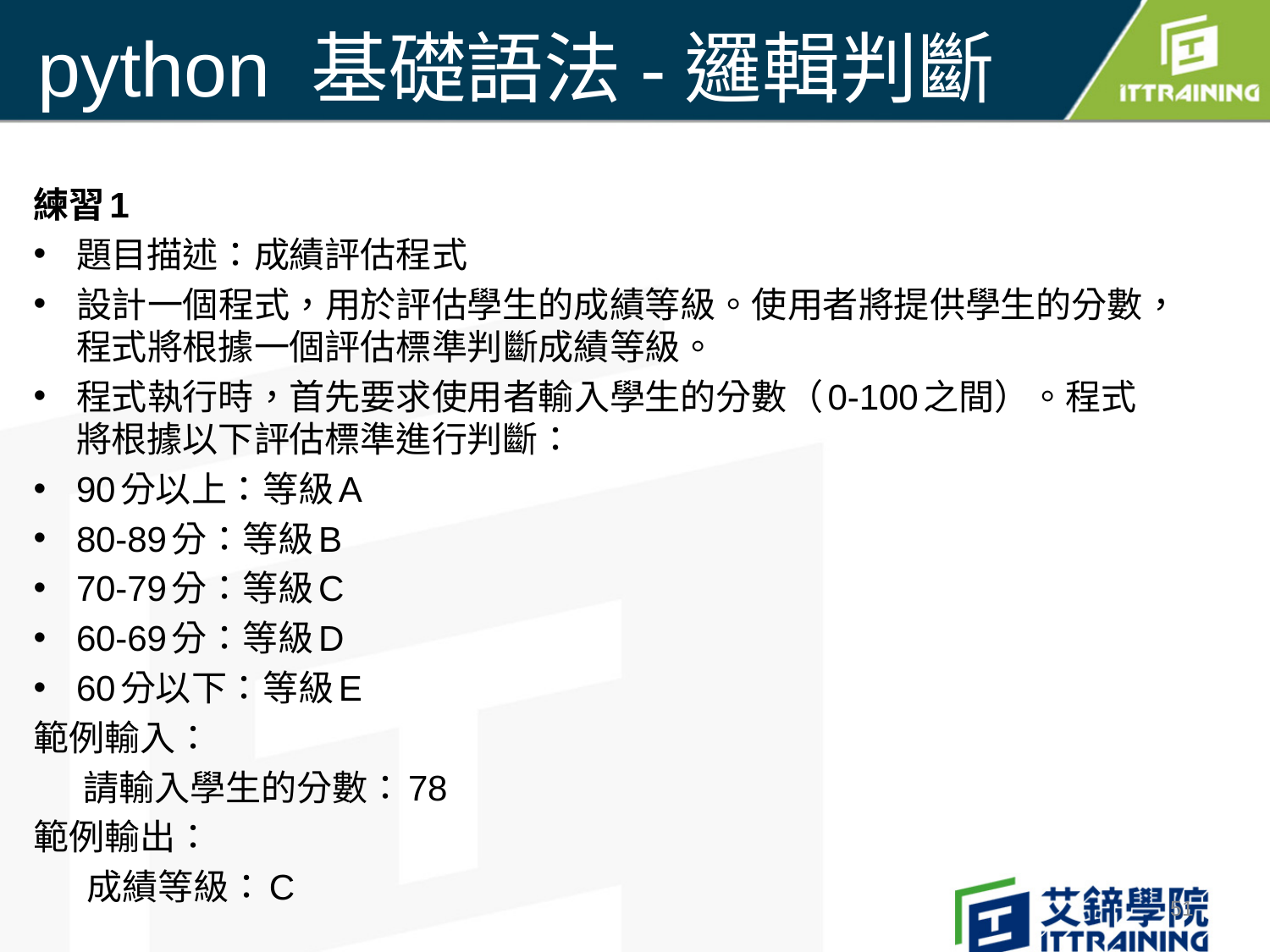

# python 基礎語法-邏輯判斷
練習1
題目描述：成績評估程式
設計一個程式，用於評估學生的成績等級。使用者將提供學生的分數，程式將根據一個評估標準判斷成績等級。
程式執行時，首先要求使用者輸入學生的分數（0-100之間）。程式將根據以下評估標準進行判斷：
90分以上：等級A
80-89分：等級B
70-79分：等級C
60-69分：等級D
60分以下：等級E
範例輸入：
請輸入學生的分數：78
範例輸出：
      成績等級：C
51